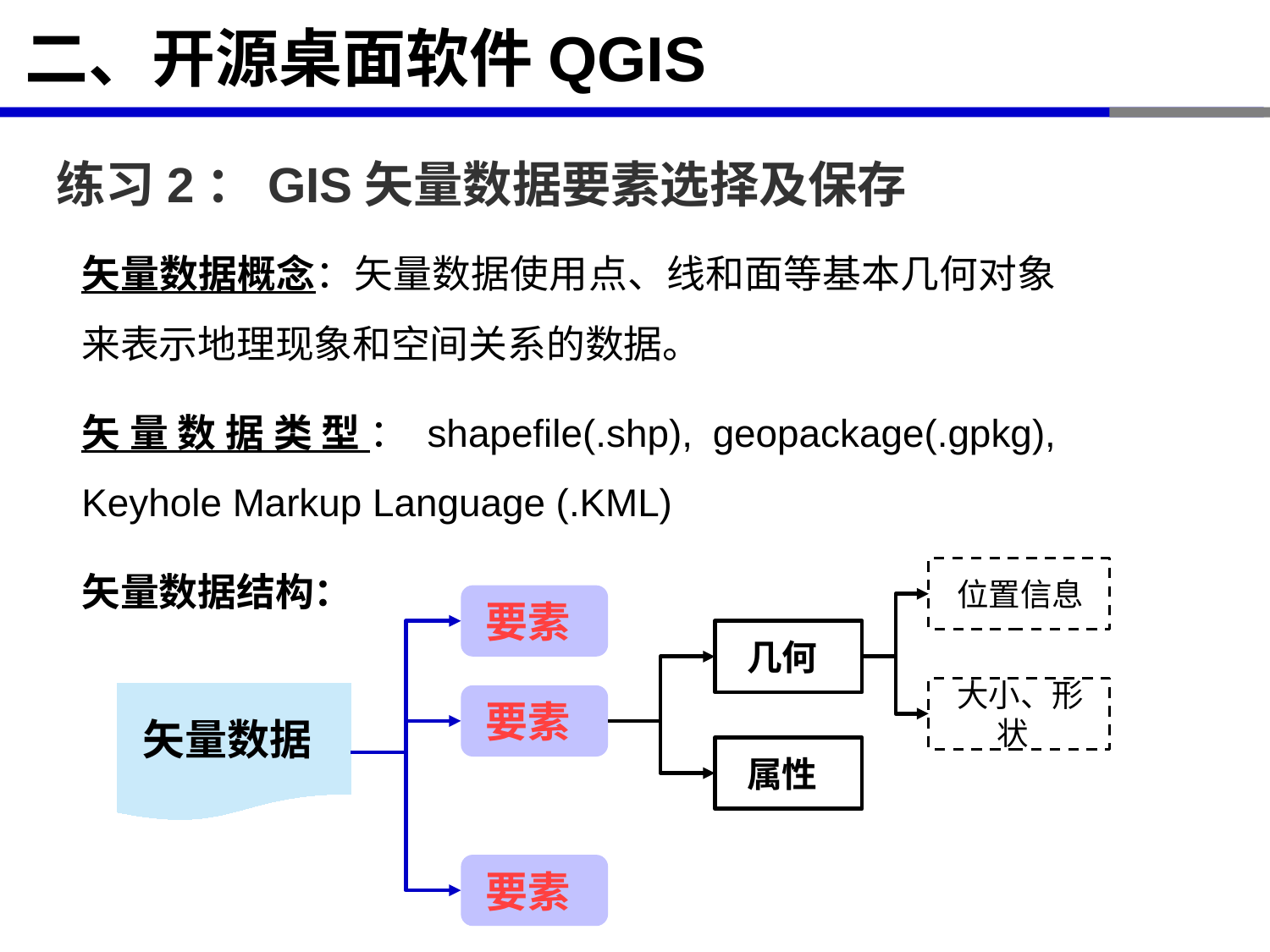

# 二、开源桌面软件QGIS
练习2：GIS矢量数据要素选择及保存
矢量数据概念：矢量数据使用点、线和面等基本几何对象来表示地理现象和空间关系的数据。
矢量数据类型：shapefile(.shp), geopackage(.gpkg), Keyhole Markup Language (.KML)
矢量数据结构：
 位置信息
要素
几何
 大小、形状
矢量数据
要素
属性
要素